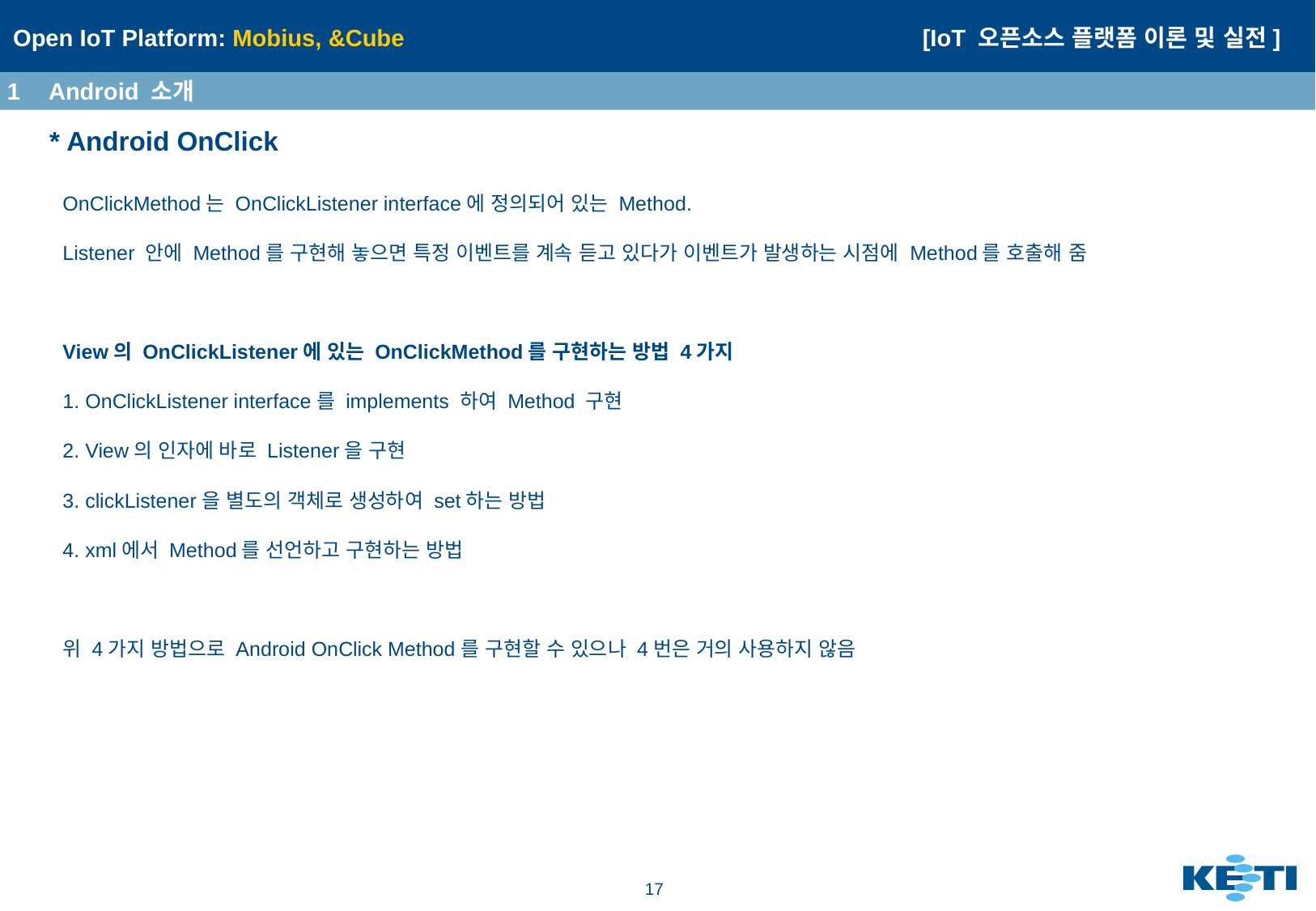

1	Android 소개
# * Android OnClick
OnClickMethod는 OnClickListener interface에 정의되어 있는 Method.
Listener 안에 Method를 구현해 놓으면 특정 이벤트를 계속 듣고 있다가 이벤트가 발생하는 시점에 Method를 호출해 줌

View의 OnClickListener에 있는 OnClickMethod를 구현하는 방법 4가지
1. OnClickListener interface를 implements 하여 Method 구현
2. View의 인자에 바로 Listener을 구현
3. clickListener을 별도의 객체로 생성하여 set하는 방법
4. xml에서 Method를 선언하고 구현하는 방법

위 4가지 방법으로 Android OnClick Method를 구현할 수 있으나 4번은 거의 사용하지 않음